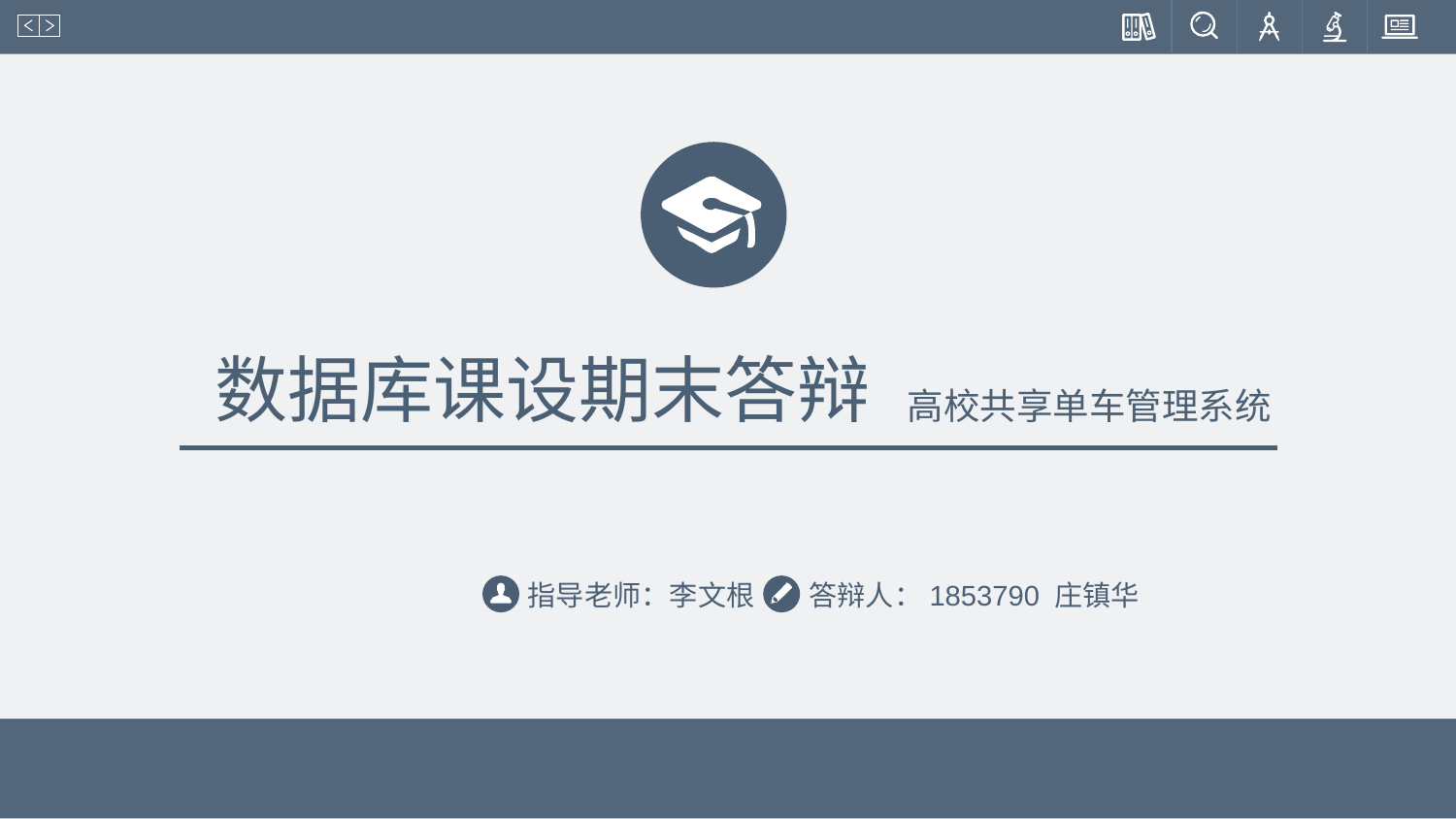

数据库课设期末答辩

高校共享单车管理系统
指导老师：李文根
答辩人：1853790 庄镇华